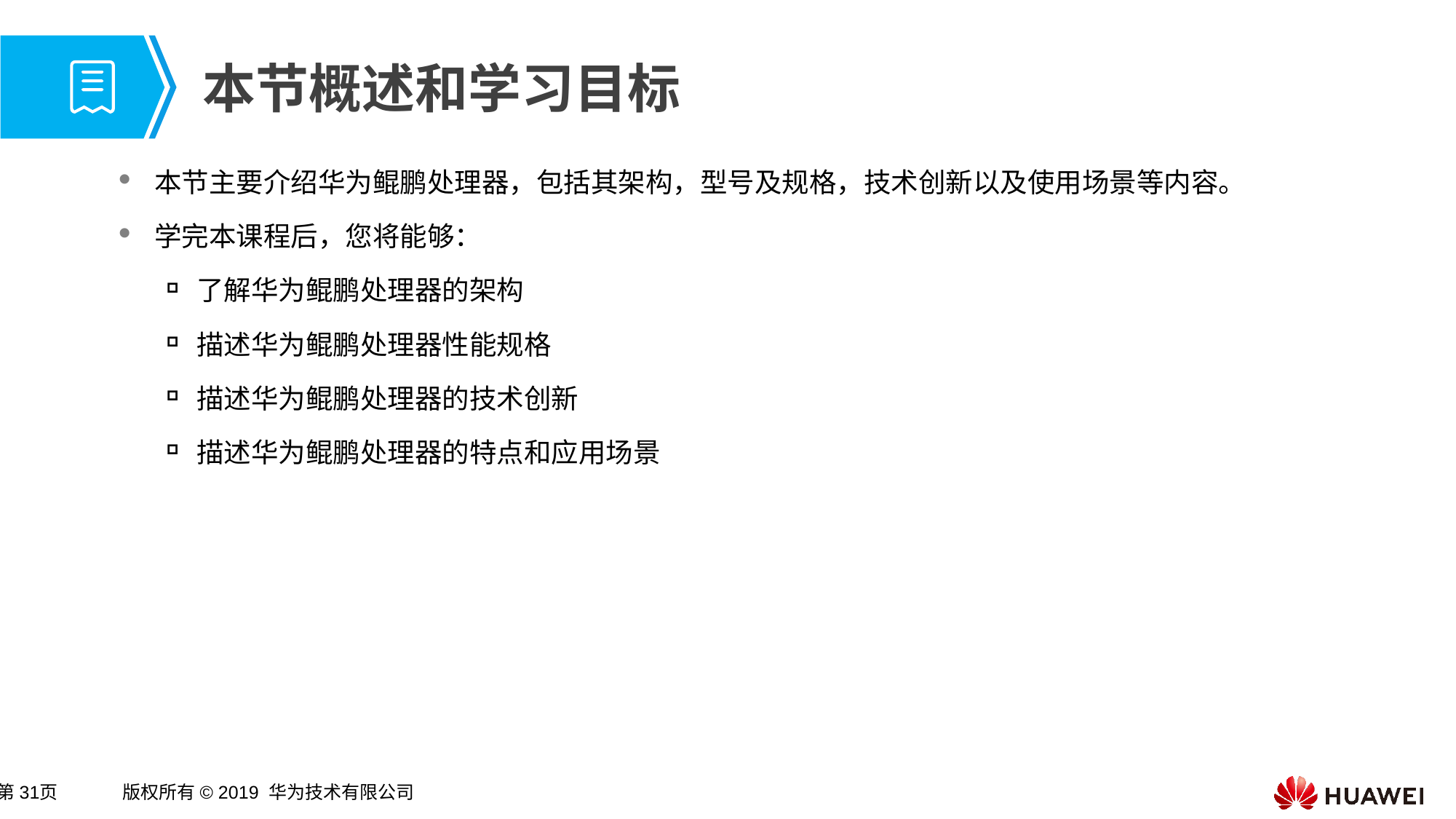

本节主要介绍华为鲲鹏处理器，包括其架构，型号及规格，技术创新以及使用场景等内容。
学完本课程后，您将能够：
了解华为鲲鹏处理器的架构
描述华为鲲鹏处理器性能规格
描述华为鲲鹏处理器的技术创新
描述华为鲲鹏处理器的特点和应用场景